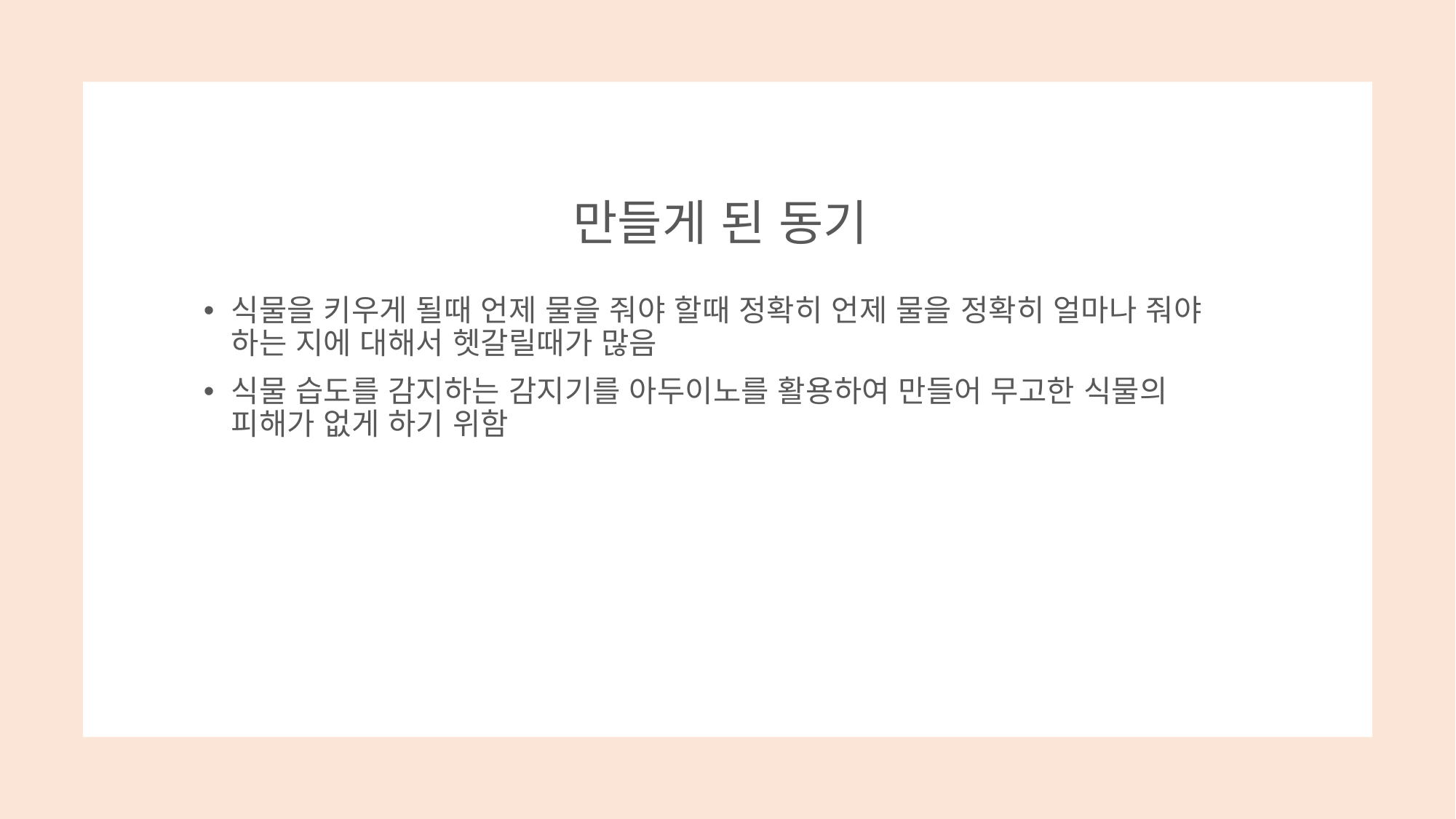

# 만들게 된 동기
식물을 키우게 될때 언제 물을 줘야 할때 정확히 언제 물을 정확히 얼마나 줘야 하는 지에 대해서 헷갈릴때가 많음
식물 습도를 감지하는 감지기를 아두이노를 활용하여 만들어 무고한 식물의 피해가 없게 하기 위함